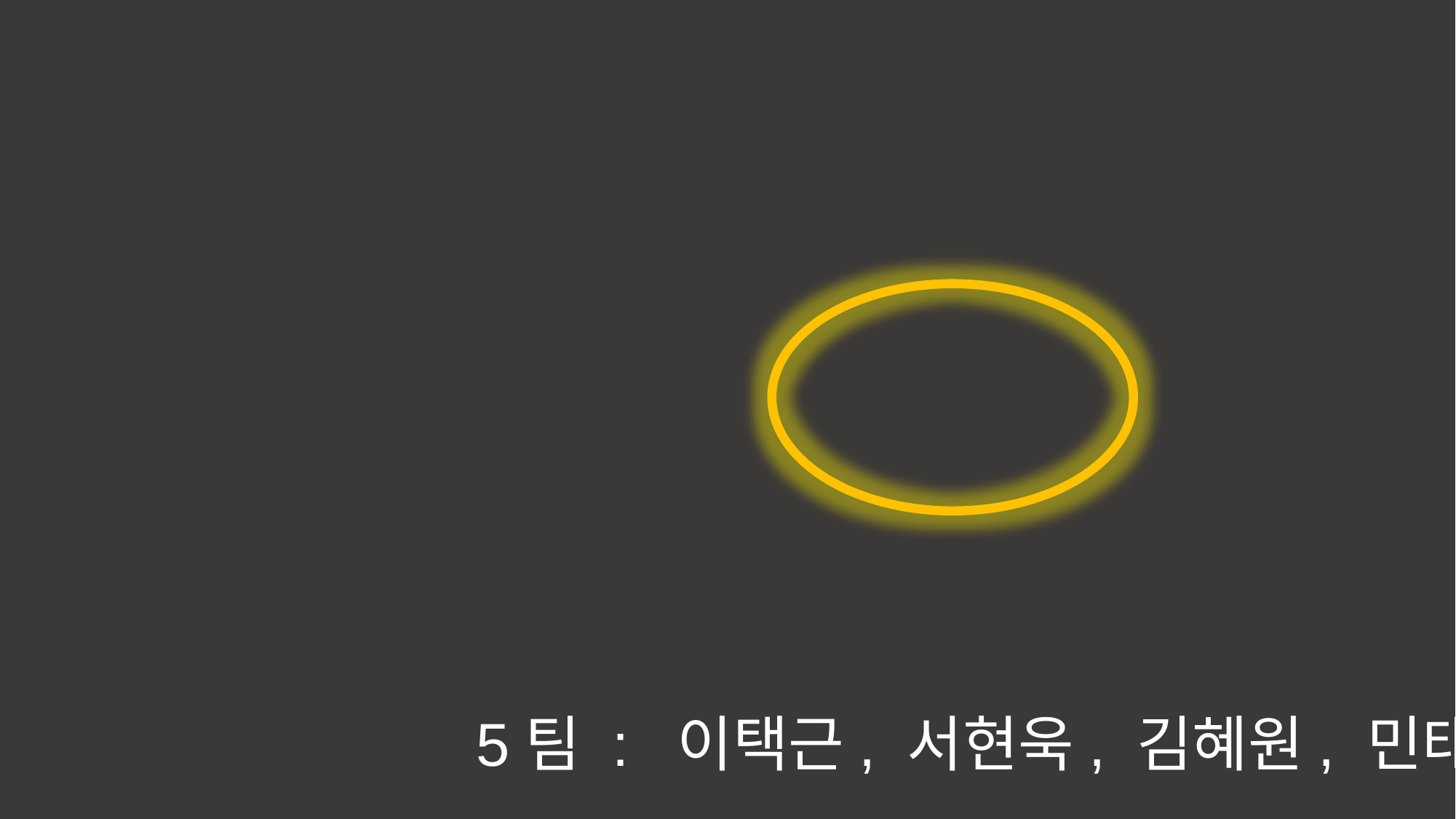

C

atchMind

5팀 :  이택근, 서현욱, 김혜원, 민태홍